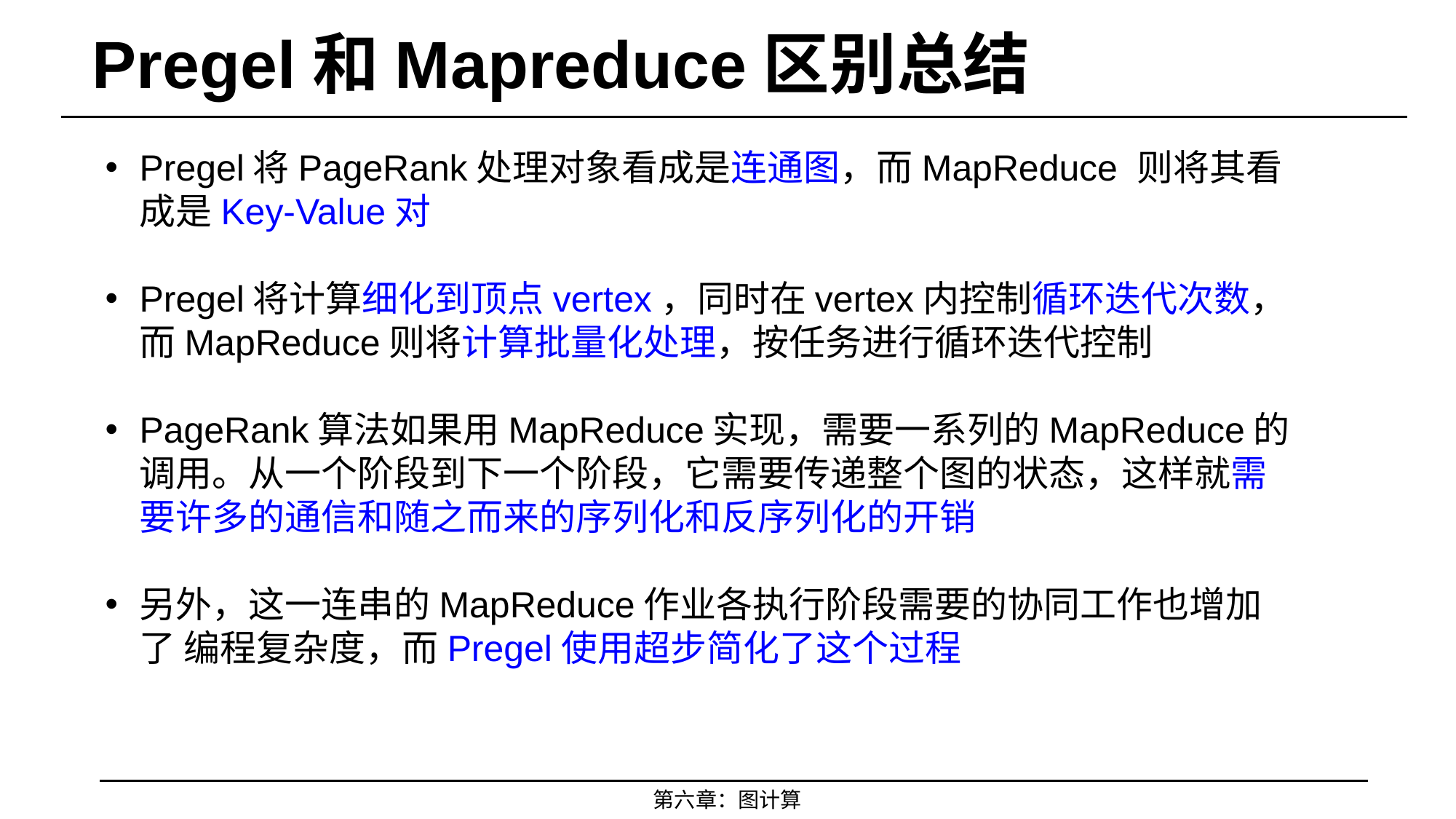

# Pregel和Mapreduce区别总结
Pregel将PageRank处理对象看成是连通图，而MapReduce 则将其看成是Key-Value对

Pregel将计算细化到顶点vertex，同时在vertex内控制循环迭代次数，而MapReduce则将计算批量化处理，按任务进行循环迭代控制

PageRank算法如果用MapReduce实现，需要一系列的MapReduce的调用。从一个阶段到下一个阶段，它需要传递整个图的状态，这样就需要许多的通信和随之而来的序列化和反序列化的开销

另外，这一连串的MapReduce作业各执行阶段需要的协同工作也增加了 编程复杂度，而Pregel使用超步简化了这个过程